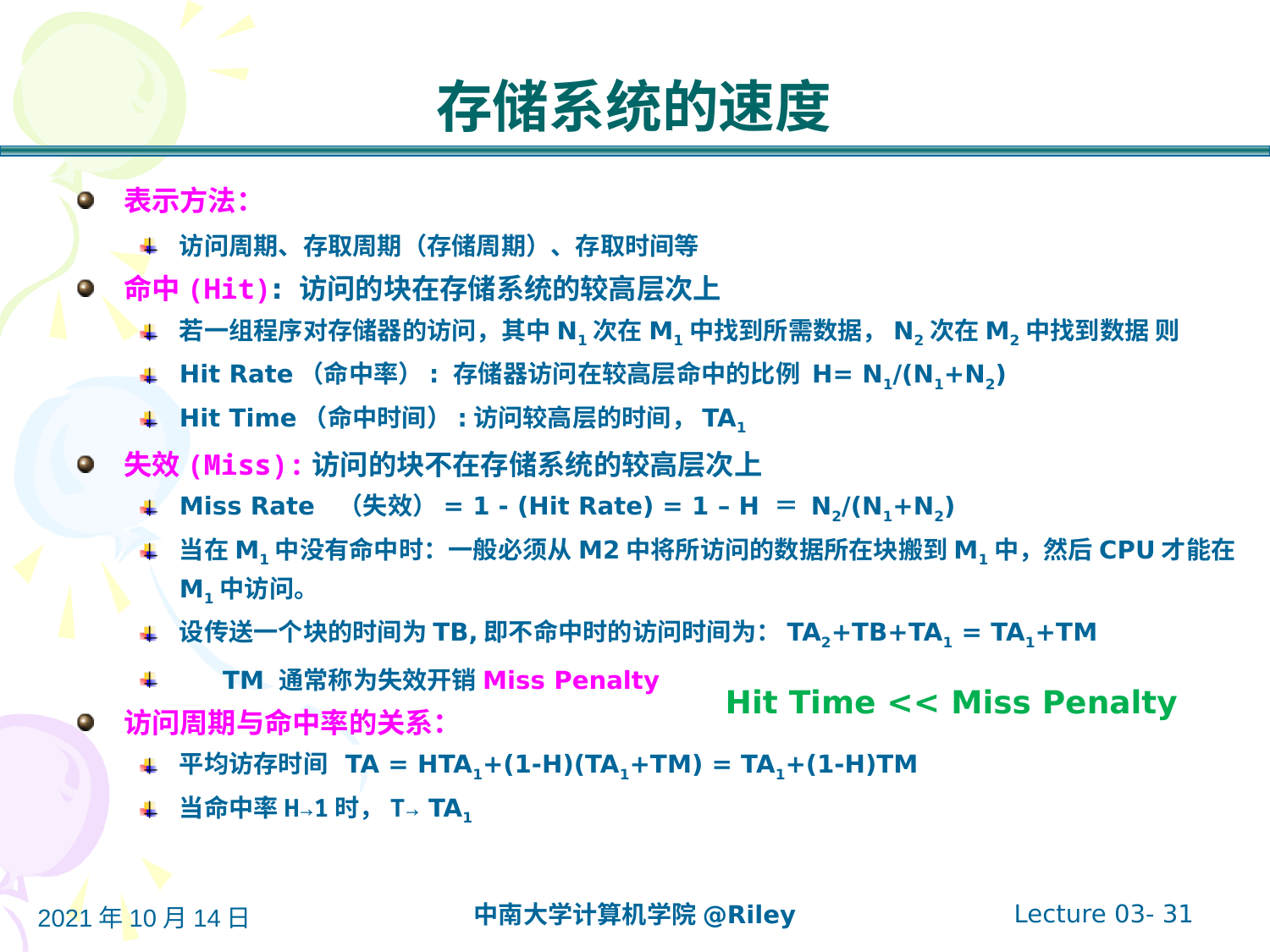

# 存储系统的速度
表示方法：
访问周期、存取周期（存储周期）、存取时间等
命中(Hit): 访问的块在存储系统的较高层次上
若一组程序对存储器的访问，其中N1次在M1中找到所需数据，N2次在M2中找到数据 则
Hit Rate（命中率）: 存储器访问在较高层命中的比例 H= N1/(N1+N2)
Hit Time（命中时间）:访问较高层的时间，TA1
失效(Miss):访问的块不在存储系统的较高层次上
Miss Rate  （失效）= 1 - (Hit Rate) = 1 – H ＝ N2/(N1+N2)
当在M1中没有命中时：一般必须从M2中将所访问的数据所在块搬到M1中，然后CPU才能在M1中访问。
设传送一个块的时间为TB,即不命中时的访问时间为：TA2+TB+TA1 = TA1+TM
     TM 通常称为失效开销Miss Penalty
访问周期与命中率的关系：
平均访存时间  TA = HTA1+(1-H)(TA1+TM) = TA1+(1-H)TM
当命中率H→1时，T→ TA1
Hit Time << Miss Penalty
Lecture 03- 31
中南大学计算机学院@Riley
2021年10月14日